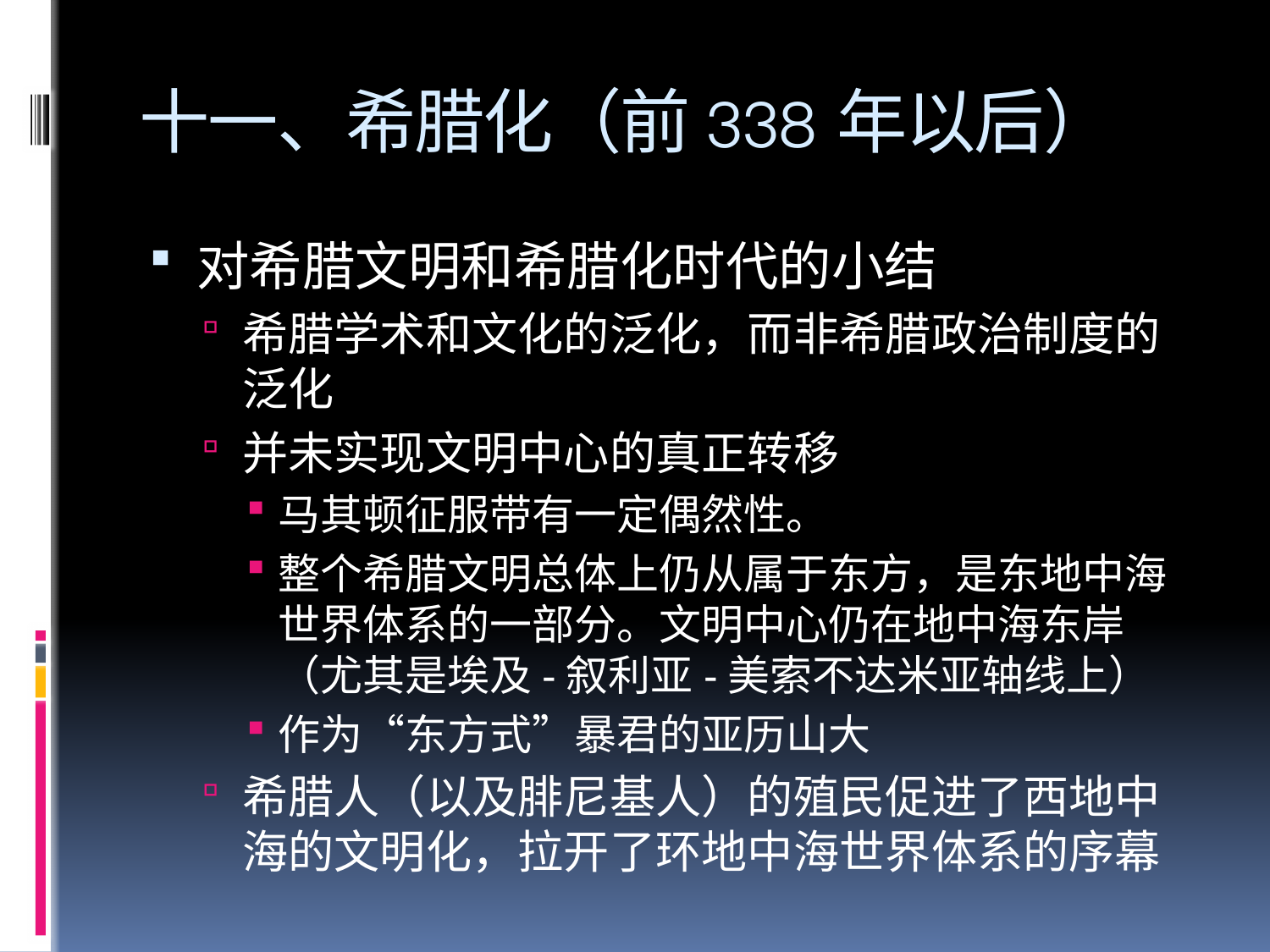

# 十一、希腊化（前338年以后）
对希腊文明和希腊化时代的小结
希腊学术和文化的泛化，而非希腊政治制度的泛化
并未实现文明中心的真正转移
马其顿征服带有一定偶然性。
整个希腊文明总体上仍从属于东方，是东地中海世界体系的一部分。文明中心仍在地中海东岸（尤其是埃及-叙利亚-美索不达米亚轴线上）
作为“东方式”暴君的亚历山大
希腊人（以及腓尼基人）的殖民促进了西地中海的文明化，拉开了环地中海世界体系的序幕